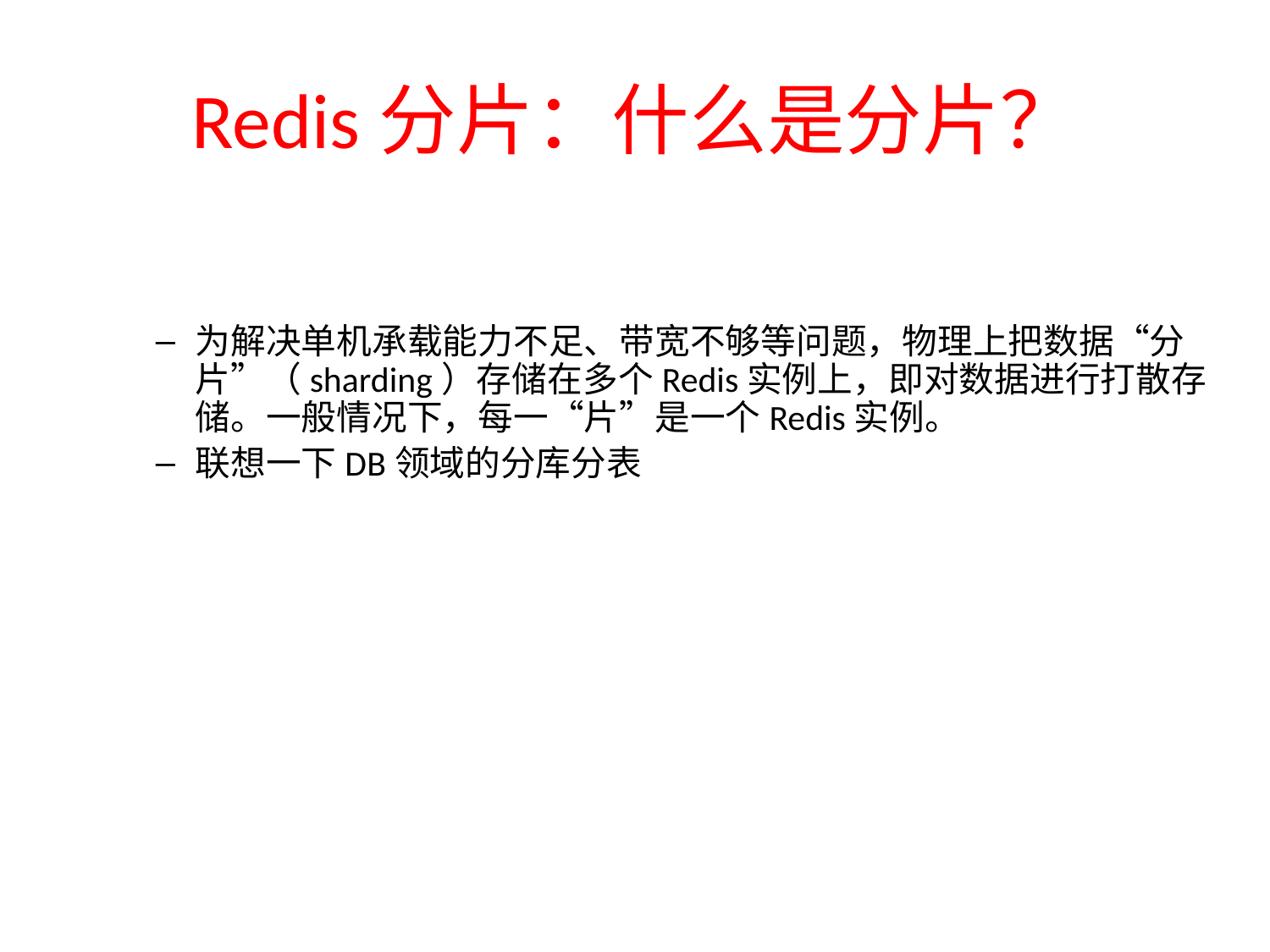

# Redis分片：什么是分片？
为解决单机承载能力不足、带宽不够等问题，物理上把数据“分片”（sharding）存储在多个Redis实例上，即对数据进行打散存储。一般情况下，每一“片”是一个Redis实例。
联想一下DB领域的分库分表